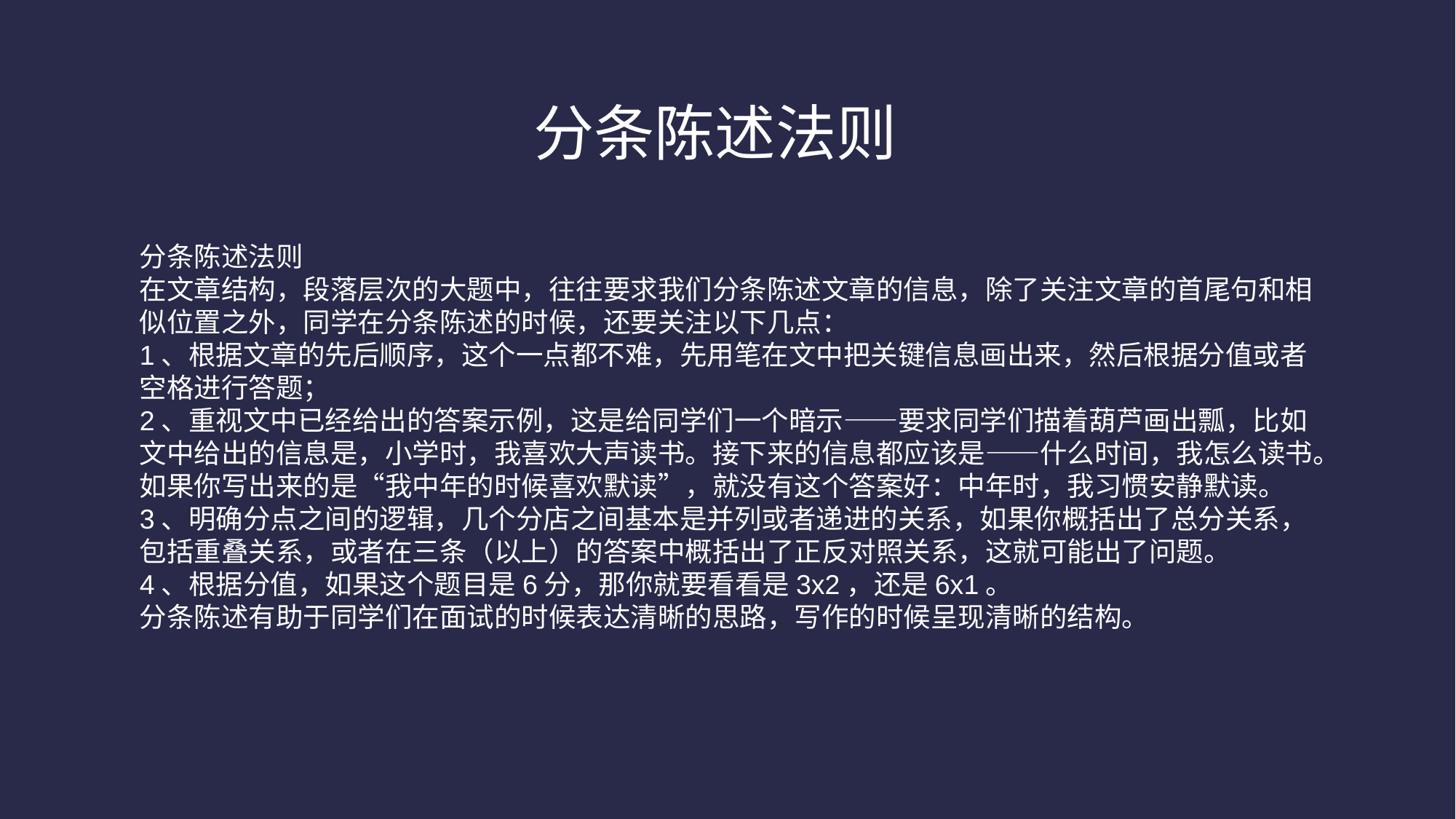

分条陈述法则
分条陈述法则
在文章结构，段落层次的大题中，往往要求我们分条陈述文章的信息，除了关注文章的首尾句和相似位置之外，同学在分条陈述的时候，还要关注以下几点：
1、根据文章的先后顺序，这个一点都不难，先用笔在文中把关键信息画出来，然后根据分值或者空格进行答题；
2、重视文中已经给出的答案示例，这是给同学们一个暗示——要求同学们描着葫芦画出瓢，比如文中给出的信息是，小学时，我喜欢大声读书。接下来的信息都应该是——什么时间，我怎么读书。如果你写出来的是“我中年的时候喜欢默读”，就没有这个答案好：中年时，我习惯安静默读。
3、明确分点之间的逻辑，几个分店之间基本是并列或者递进的关系，如果你概括出了总分关系，包括重叠关系，或者在三条（以上）的答案中概括出了正反对照关系，这就可能出了问题。
4、根据分值，如果这个题目是6分，那你就要看看是3x2，还是6x1。
分条陈述有助于同学们在面试的时候表达清晰的思路，写作的时候呈现清晰的结构。